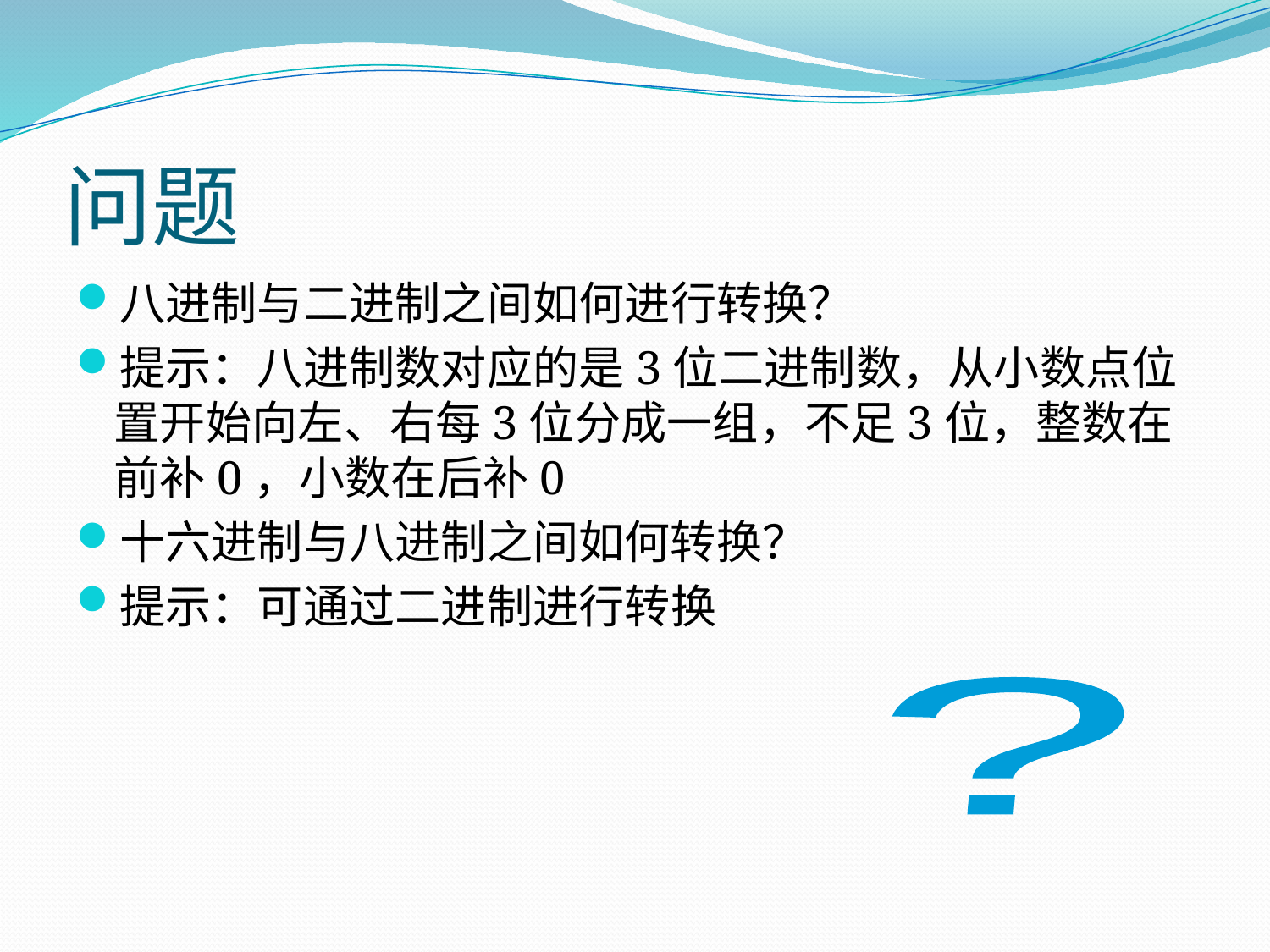

# 问题
八进制与二进制之间如何进行转换？
提示：八进制数对应的是3位二进制数，从小数点位置开始向左、右每3位分成一组，不足3位，整数在前补0，小数在后补0
十六进制与八进制之间如何转换？
提示：可通过二进制进行转换

?